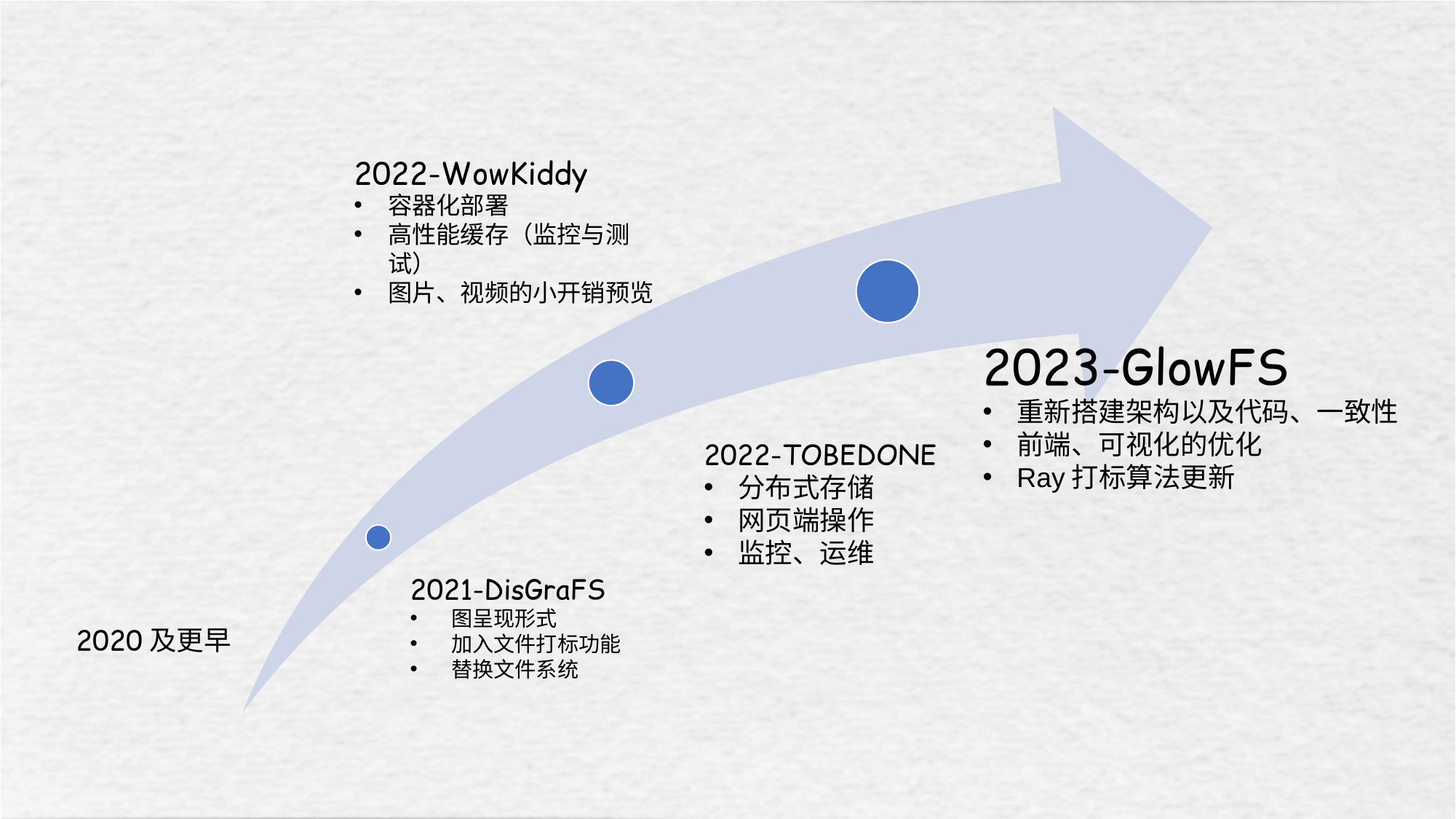

2022-WowKiddy
容器化部署
高性能缓存（监控与测试）
图片、视频的小开销预览
2023-GlowFS
重新搭建架构以及代码、一致性
前端、可视化的优化
Ray打标算法更新
2022-TOBEDONE
分布式存储
网页端操作
监控、运维
2021-DisGraFS
图呈现形式
加入文件打标功能
替换文件系统

2020及更早